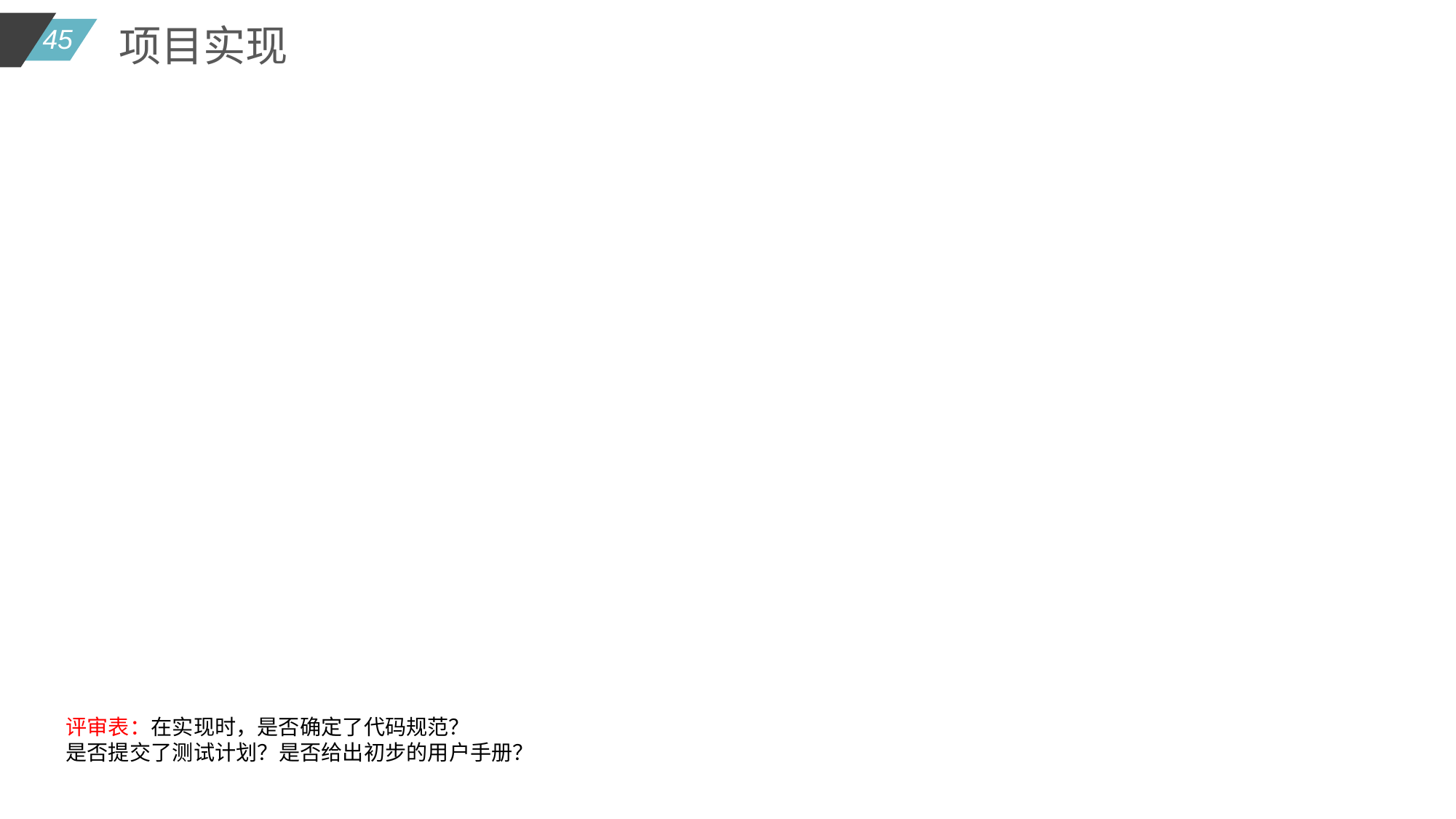

项目实现
评审表：在实现时，是否确定了代码规范？
是否提交了测试计划？是否给出初步的用户手册？